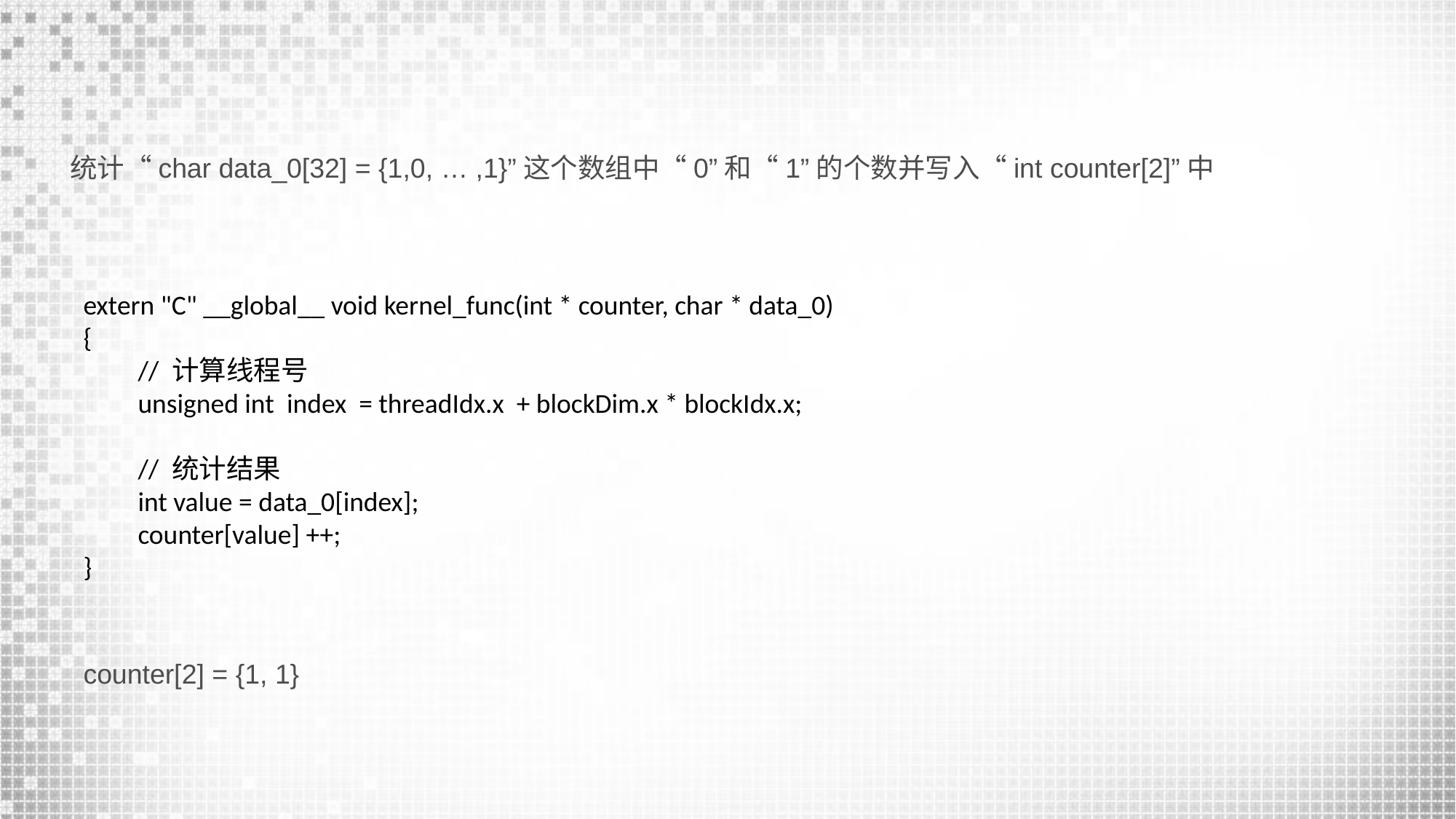

统计“char data_0[32] = {1,0, … ,1}”这个数组中“0”和“1”的个数并写入“int counter[2]”中
extern "C" __global__ void kernel_func(int * counter, char * data_0)
{
// 计算线程号
unsigned int  index  = threadIdx.x  + blockDim.x * blockIdx.x;

// 统计结果
int value = data_0[index];
counter[value] ++;
}
counter[2] = {1, 1}